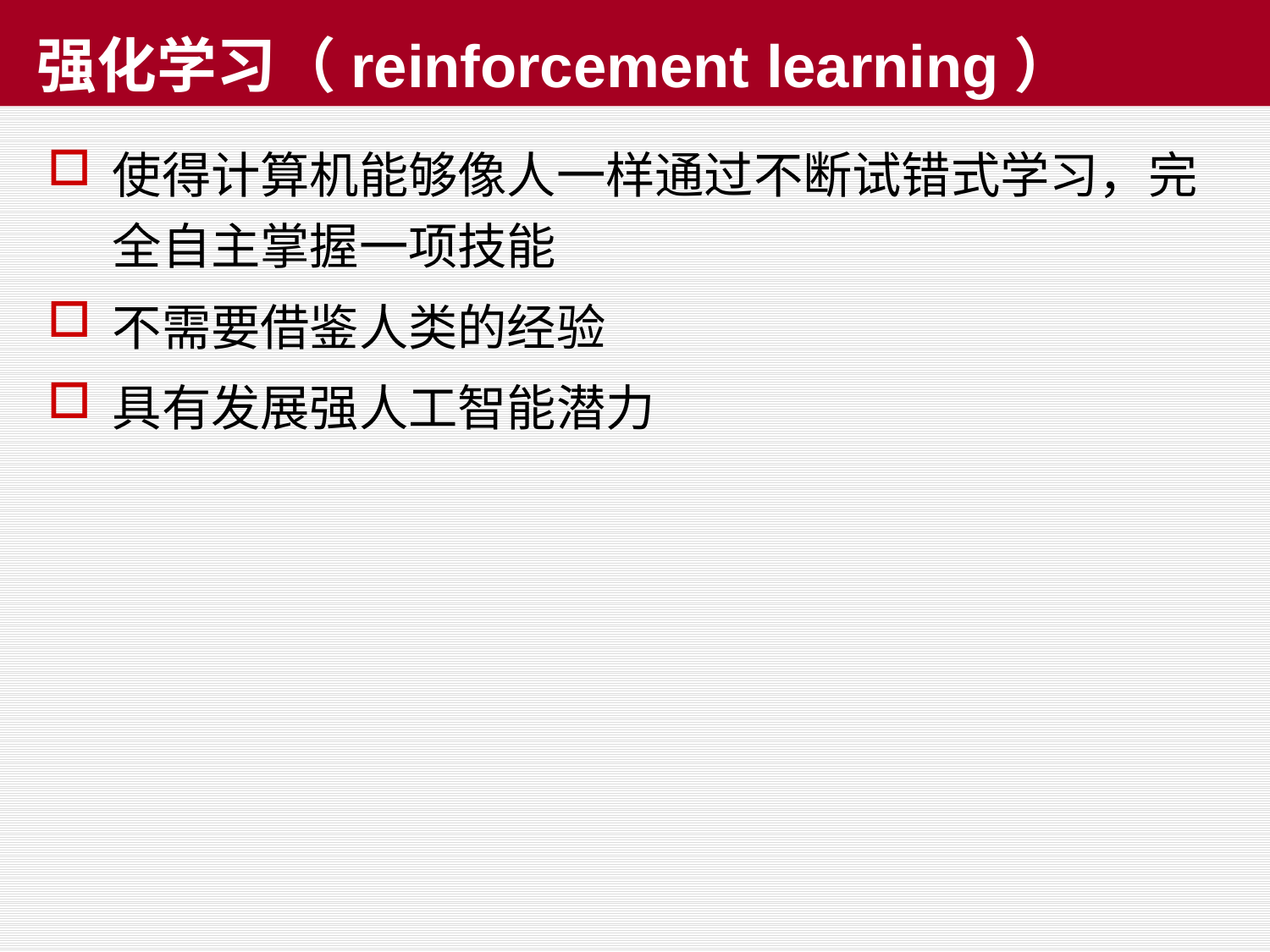

# 强化学习（reinforcement learning）
使得计算机能够像人一样通过不断试错式学习，完全自主掌握一项技能
不需要借鉴人类的经验
具有发展强人工智能潜力